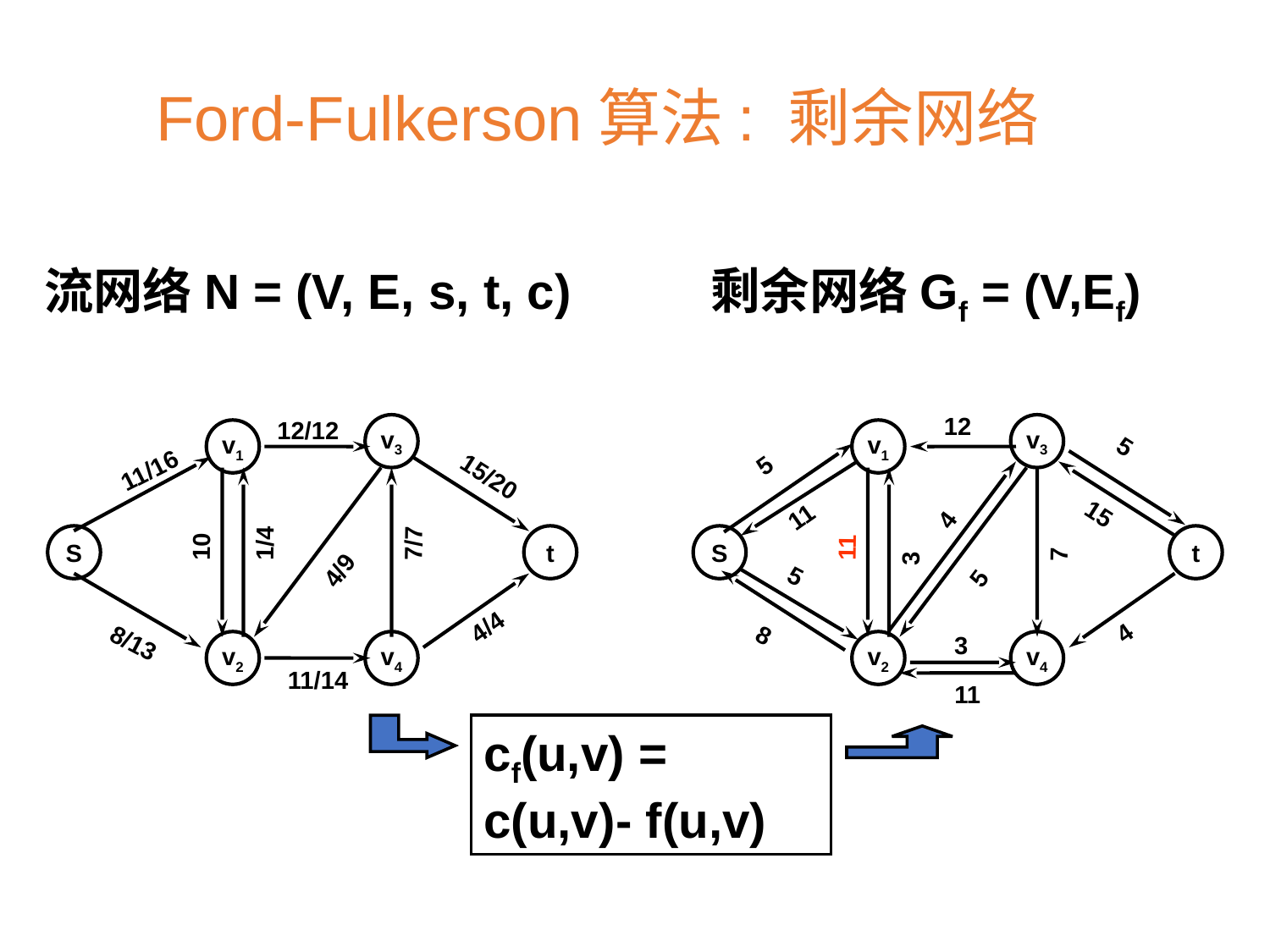

Ford-Fulkerson算法: 剩余网络
流网络N = (V, E, s, t, c)
剩余网络Gf = (V,Ef)
12
12/12
v3
v3
v1
v1
5
5
11/16

15/20

4
11
15
1/4
11
10
7/7
7
3
S
t
S
t
4/9
5

5

4/4
4
3
8/13
8
v2
v4
v2
v4

11/14

11

cf(u,v) = c(u,v)- f(u,v)